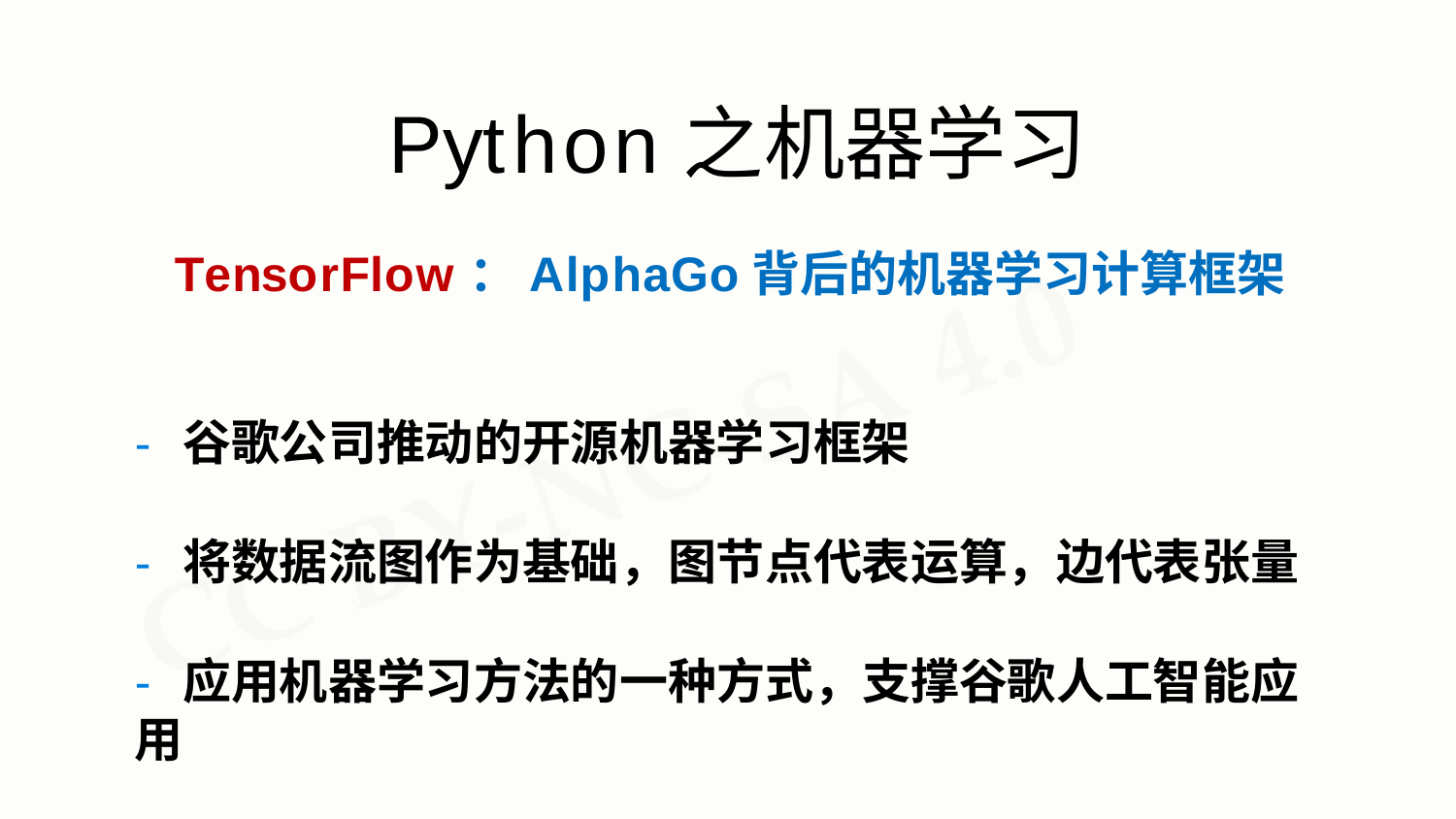

# Python之机器学习
TensorFlow：AlphaGo背后的机器学习计算框架

- 谷歌公司推动的开源机器学习框架

- 将数据流图作为基础，图节点代表运算，边代表张量

- 应用机器学习方法的一种方式，支撑谷歌人工智能应用